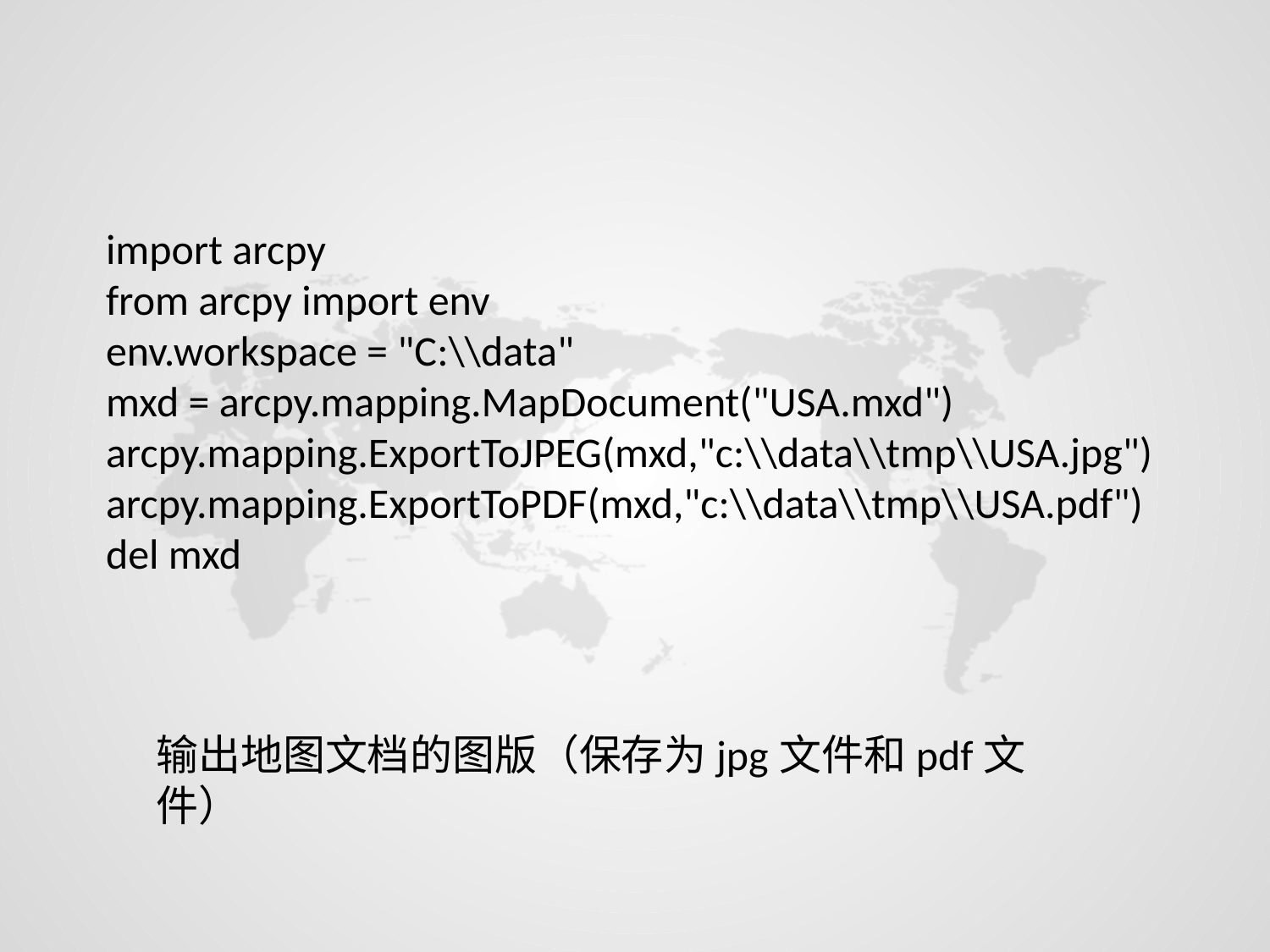

import arcpy
from arcpy import env
env.workspace = "C:\\data"
mxd = arcpy.mapping.MapDocument("USA.mxd")
arcpy.mapping.ExportToJPEG(mxd,"c:\\data\\tmp\\USA.jpg")
arcpy.mapping.ExportToPDF(mxd,"c:\\data\\tmp\\USA.pdf")
del mxd
输出地图文档的图版（保存为jpg文件和pdf文件）